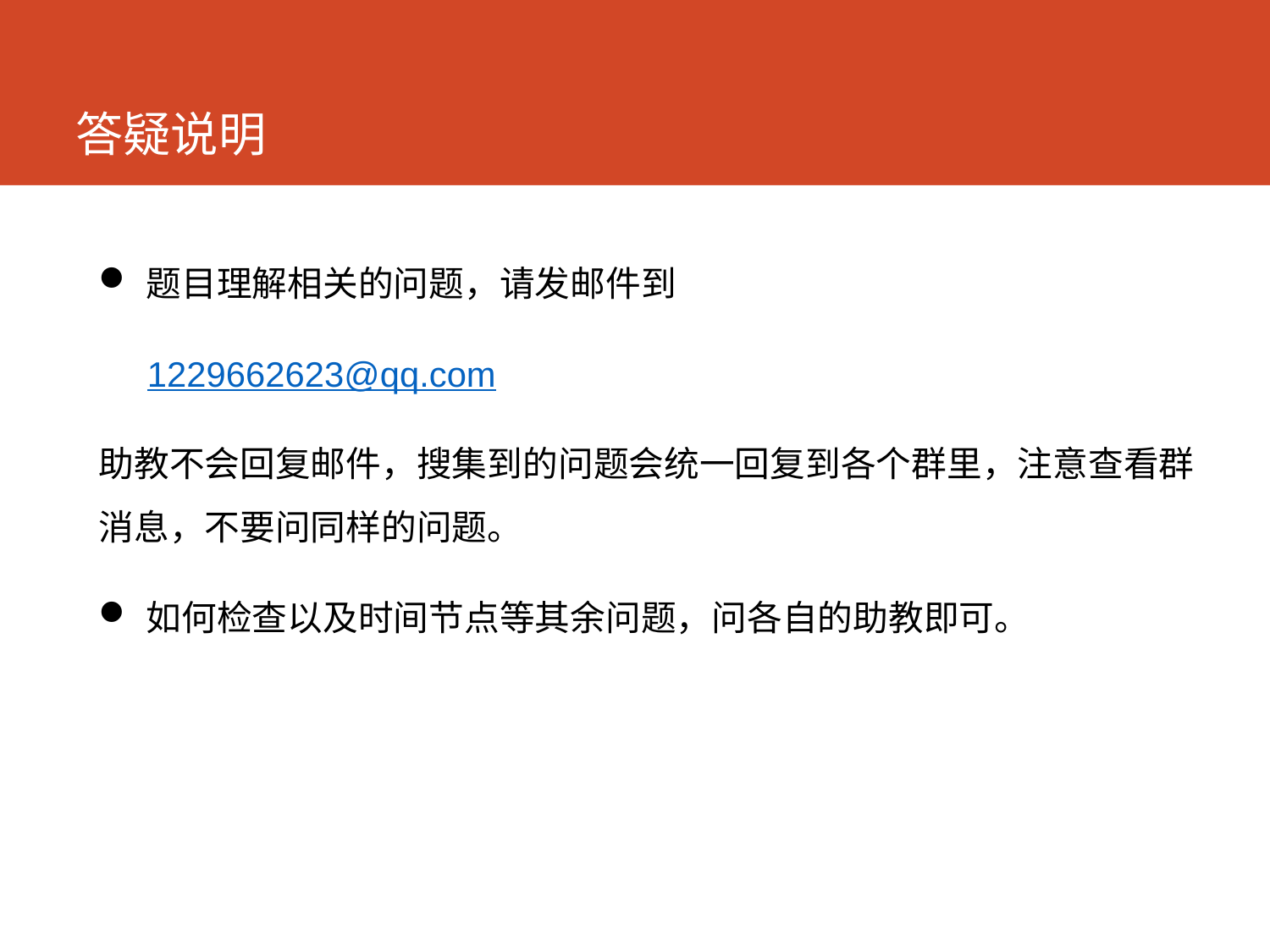

# 答疑说明
题目理解相关的问题，请发邮件到
     1229662623@qq.com
助教不会回复邮件，搜集到的问题会统一回复到各个群里，注意查看群消息，不要问同样的问题。
如何检查以及时间节点等其余问题，问各自的助教即可。